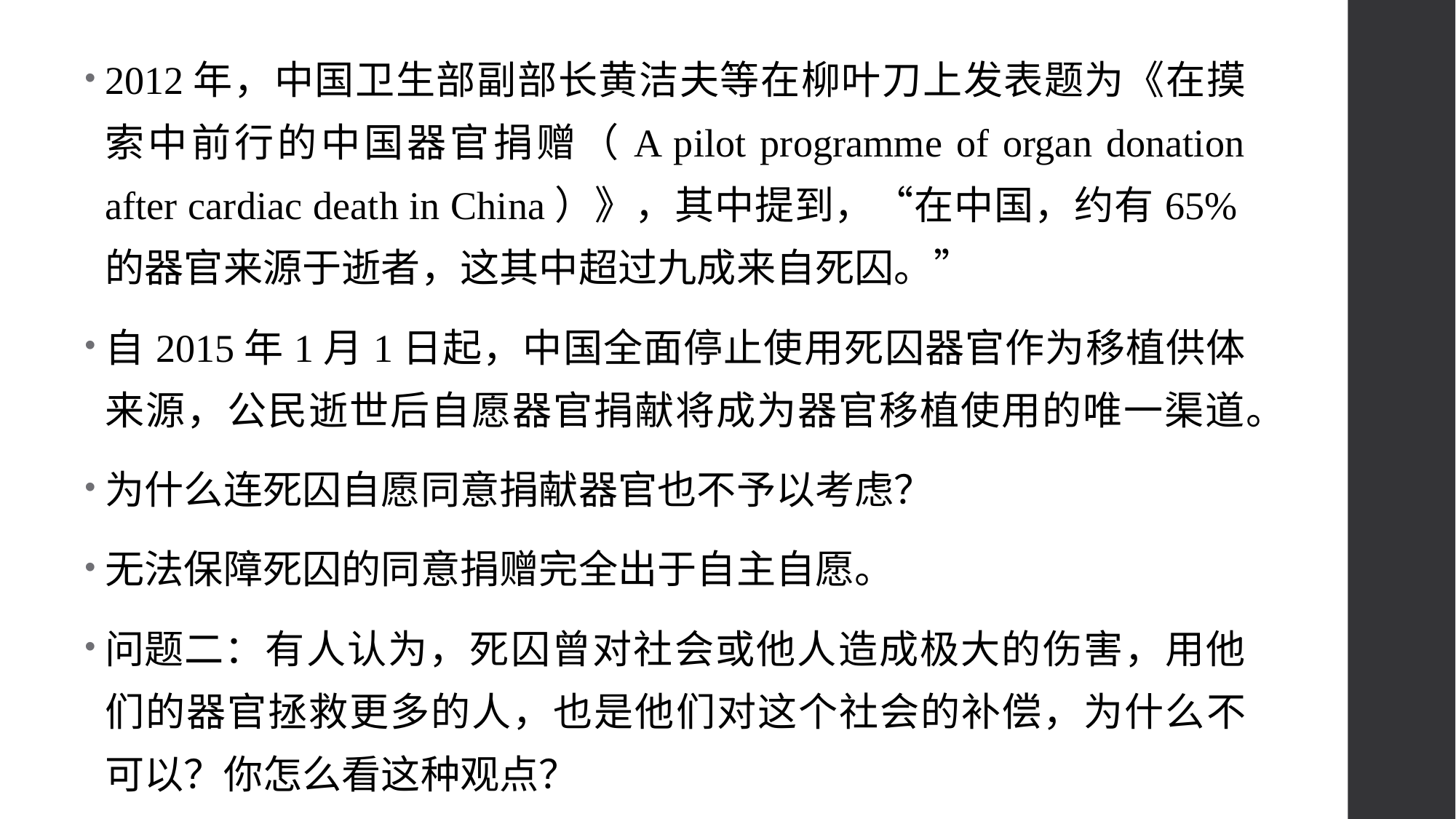

2012年，中国卫生部副部长黄洁夫等在柳叶刀上发表题为《在摸索中前行的中国器官捐赠（A pilot programme of organ donation after cardiac death in China）》，其中提到，“在中国，约有65%的器官来源于逝者，这其中超过九成来自死囚。”
自2015年1月1日起，中国全面停止使用死囚器官作为移植供体来源，公民逝世后自愿器官捐献将成为器官移植使用的唯一渠道。
为什么连死囚自愿同意捐献器官也不予以考虑？
无法保障死囚的同意捐赠完全出于自主自愿。
问题二：有人认为，死囚曾对社会或他人造成极大的伤害，用他们的器官拯救更多的人，也是他们对这个社会的补偿，为什么不可以？你怎么看这种观点？